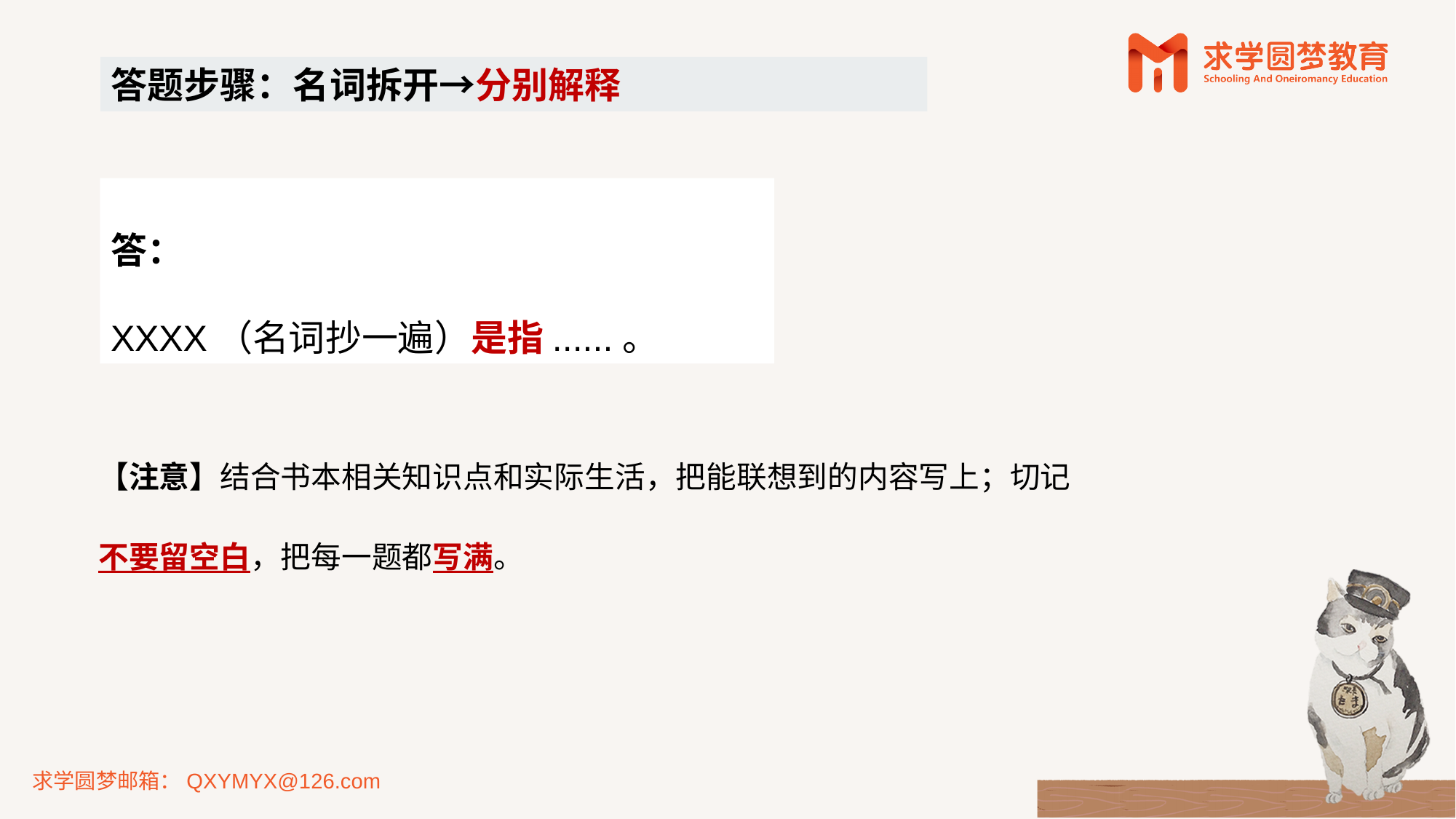

答题步骤：名词拆开→分别解释
答：
XXXX（名词抄一遍）是指......。
【注意】结合书本相关知识点和实际生活，把能联想到的内容写上；切记不要留空白，把每一题都写满。